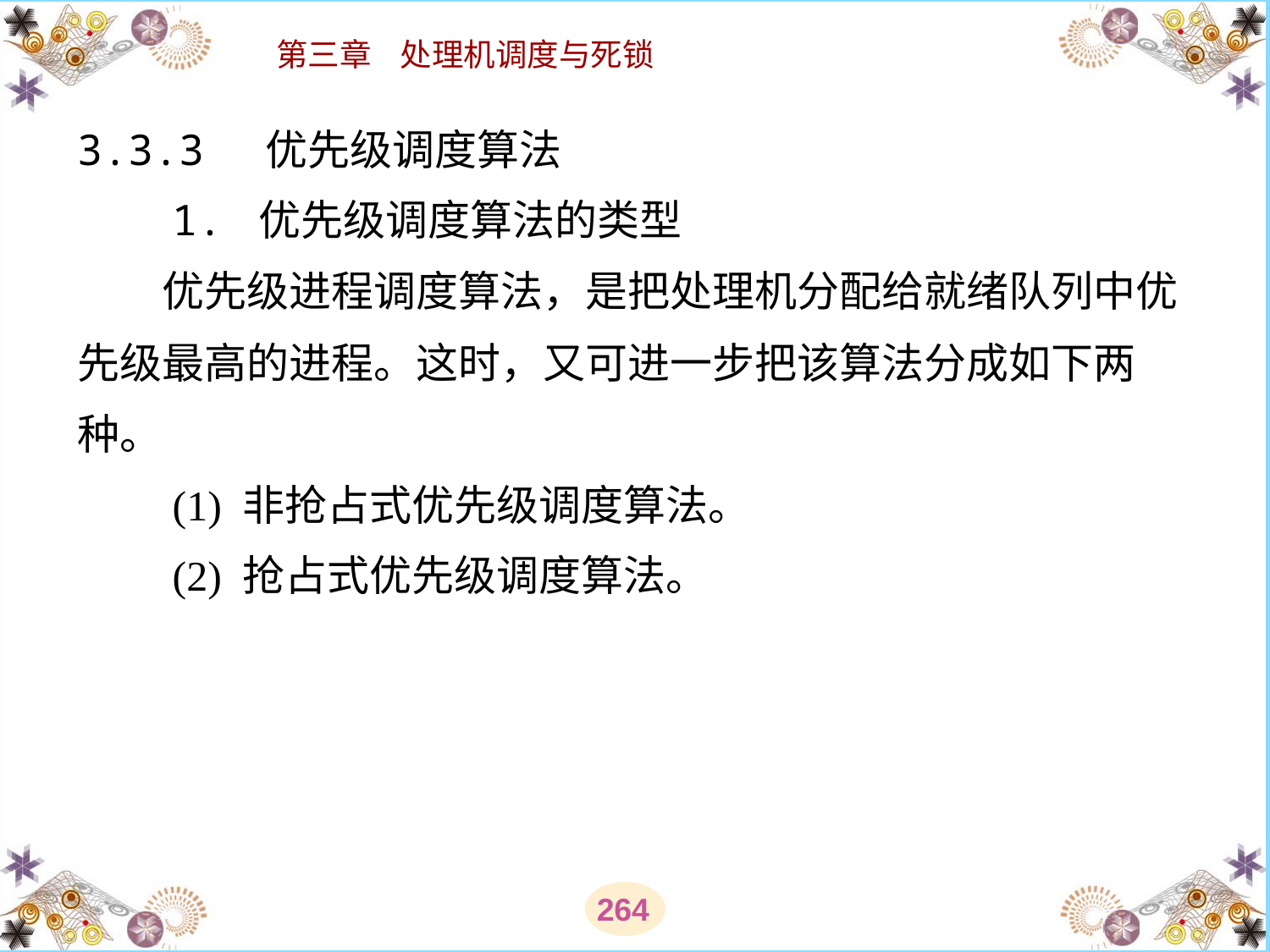

# 3.3.3  优先级调度算法 　　1. 优先级调度算法的类型 　　优先级进程调度算法，是把处理机分配给就绪队列中优先级最高的进程。这时，又可进一步把该算法分成如下两种。 　　(1) 非抢占式优先级调度算法。 　　(2) 抢占式优先级调度算法。